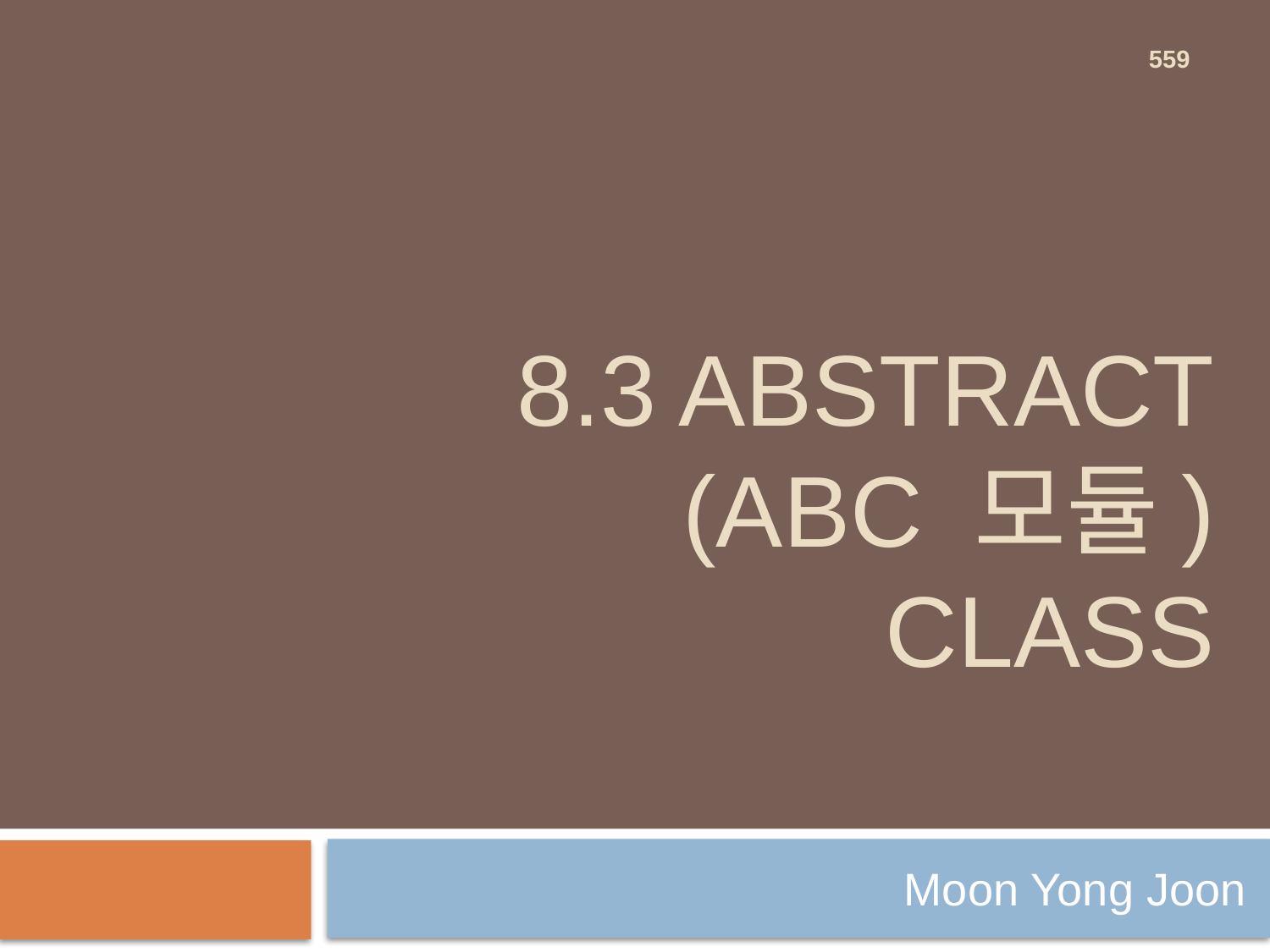

559
# 8.3 Abstract (abc 모듈) class
Moon Yong Joon